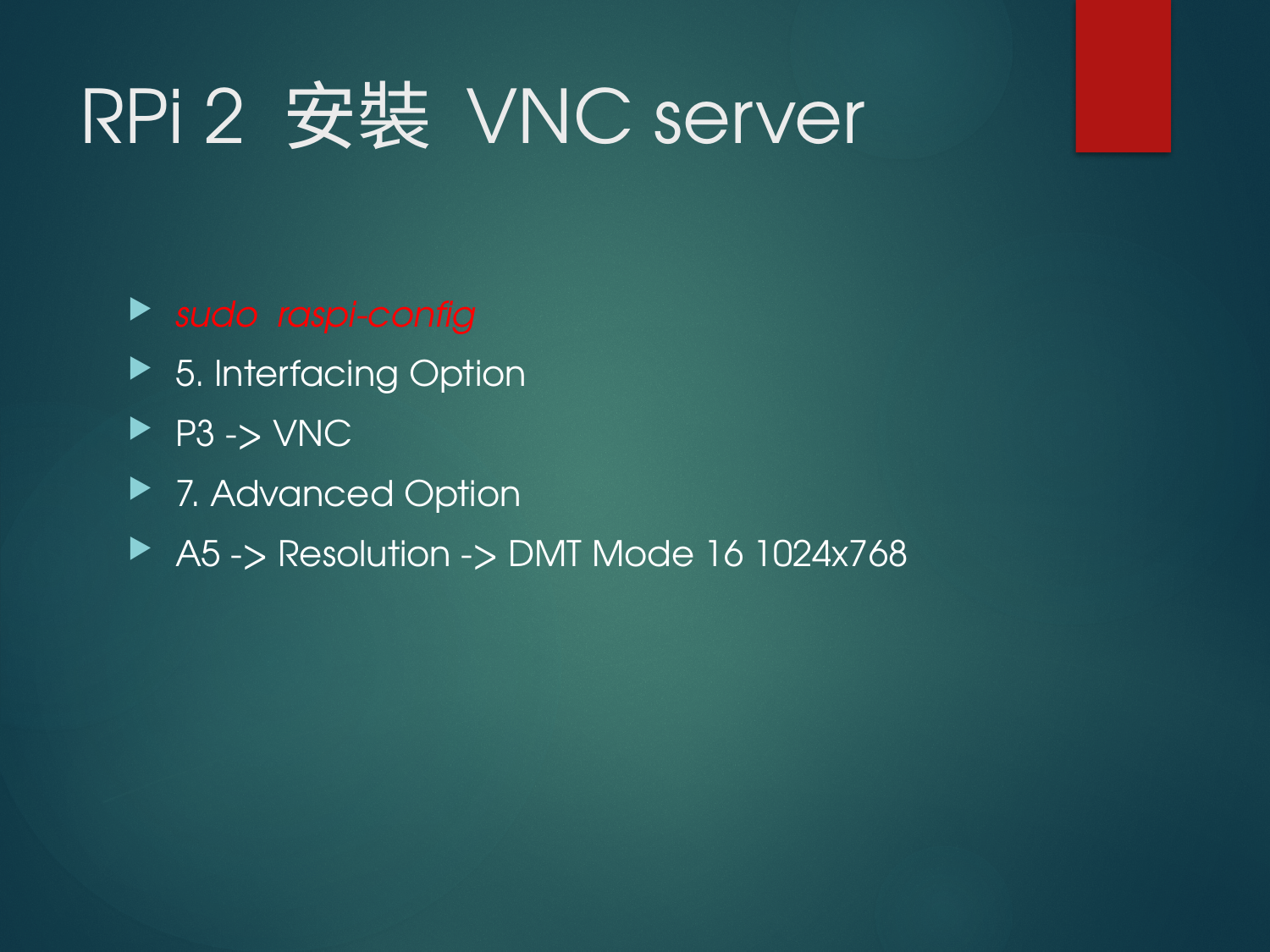

# RPi 2 安裝 VNC server
sudo  raspi-config
5. Interfacing Option
P3 -> VNC
7. Advanced Option
A5 -> Resolution -> DMT Mode 16 1024x768